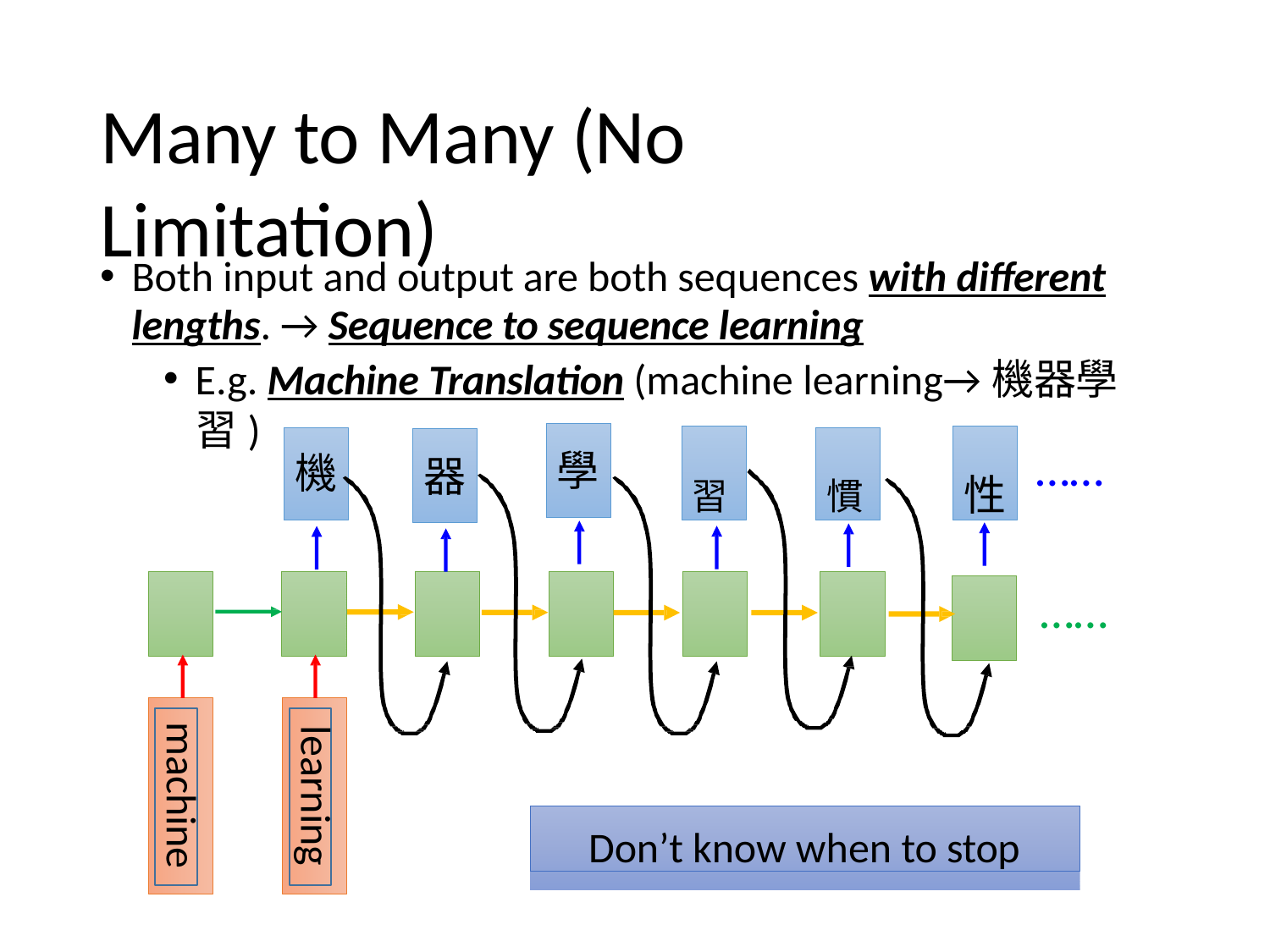

# Many to Many (No Limitation)
Both input and output are both sequences with different
lengths. → Sequence to sequence learning
E.g. Machine Translation (machine learning→機器學習)

……
學
機
習	慣	性
器

……

machine

learning

Don’t know when to stop